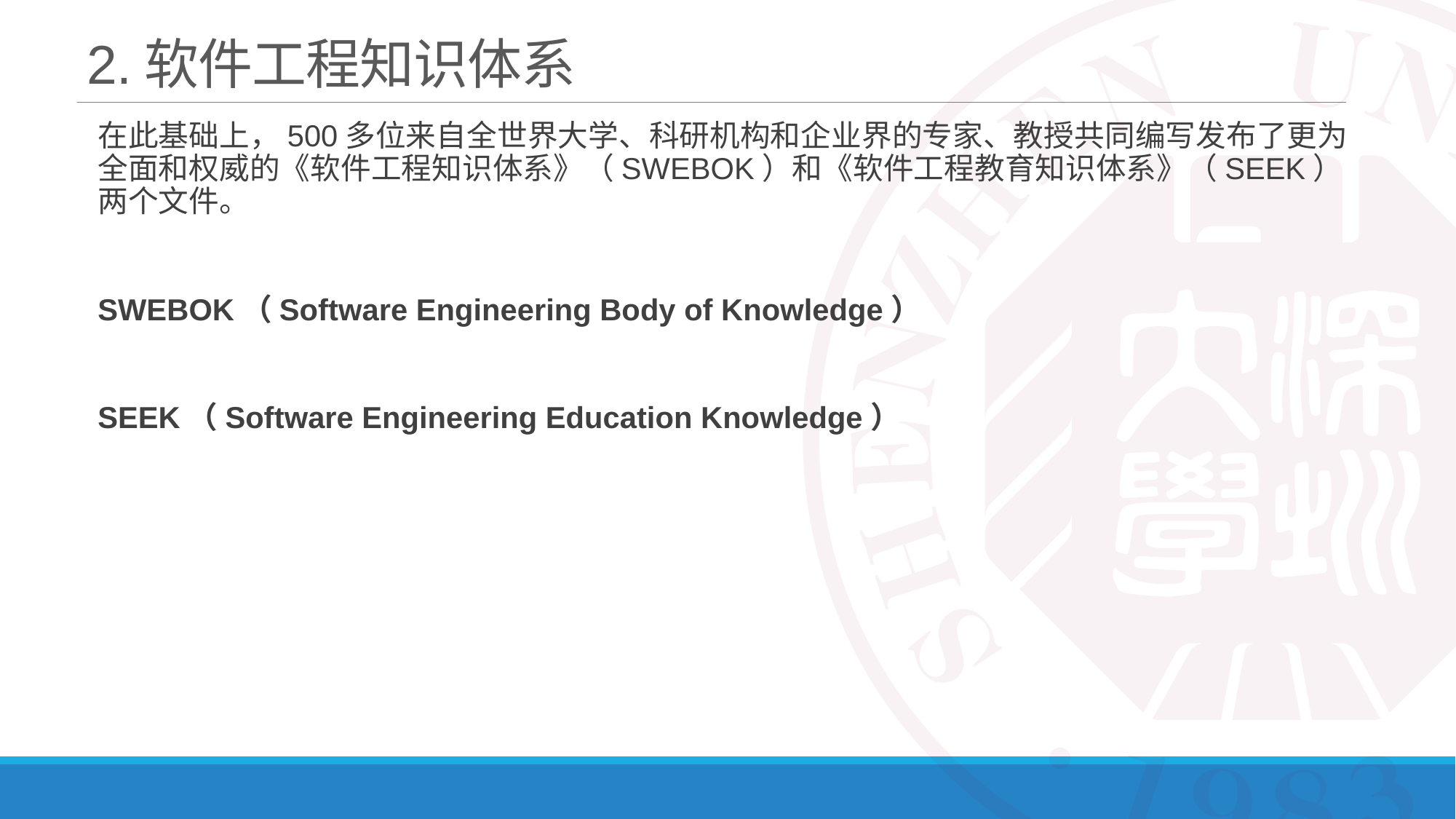

# 2.软件工程知识体系
在此基础上，500多位来自全世界大学、科研机构和企业界的专家、教授共同编写发布了更为全面和权威的《软件工程知识体系》（SWEBOK）和《软件工程教育知识体系》（SEEK）两个文件。

SWEBOK（Software Engineering Body of Knowledge）

SEEK（Software Engineering Education Knowledge）